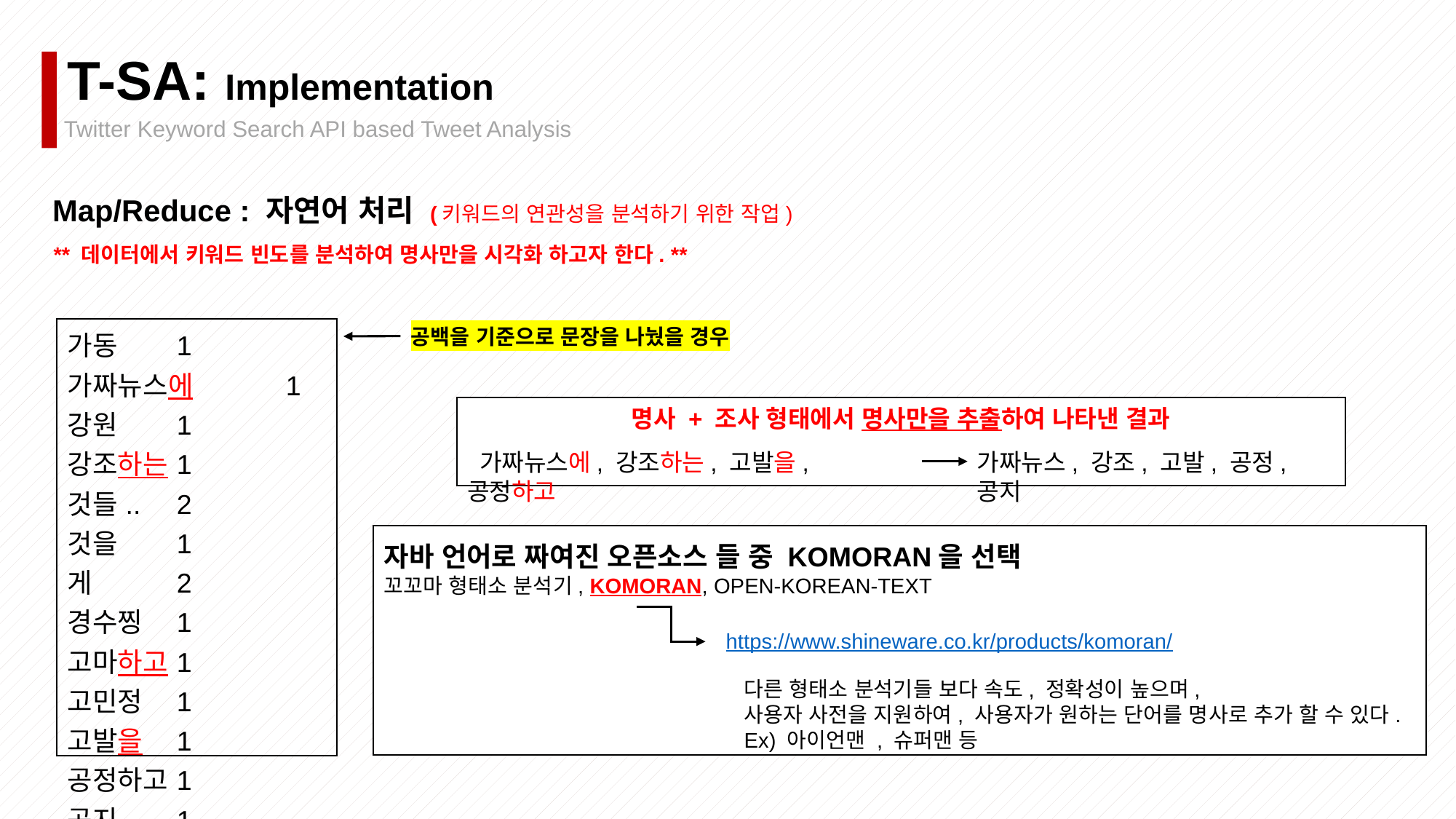

T-SA: Implementation

Twitter Keyword Search API based Tweet Analysis
Map/Reduce : 자연어 처리 (키워드의 연관성을 분석하기 위한 작업)
** 데이터에서 키워드 빈도를 분석하여 명사만을 시각화 하고자 한다. **
공백을 기준으로 문장을 나눴을 경우
| 가동 1 가짜뉴스에 1 강원 1 강조하는 1 것들.. 2 것을 1 게 2 경수찡 1 고마하고 1 고민정 1 고발을 1 공정하고 1 공지 1 |
| --- |

명사 + 조사 형태에서 명사만을 추출하여 나타낸 결과
 가짜뉴스에, 강조하는, 고발을, 공정하고
가짜뉴스, 강조, 고발, 공정, 공지

자바 언어로 짜여진 오픈소스 들 중 KOMORAN을 선택
꼬꼬마 형태소 분석기, KOMORAN, OPEN-KOREAN-TEXT
https://www.shineware.co.kr/products/komoran/
다른 형태소 분석기들 보다 속도, 정확성이 높으며,
사용자 사전을 지원하여, 사용자가 원하는 단어를 명사로 추가 할 수 있다.
Ex) 아이언맨 , 슈퍼맨 등